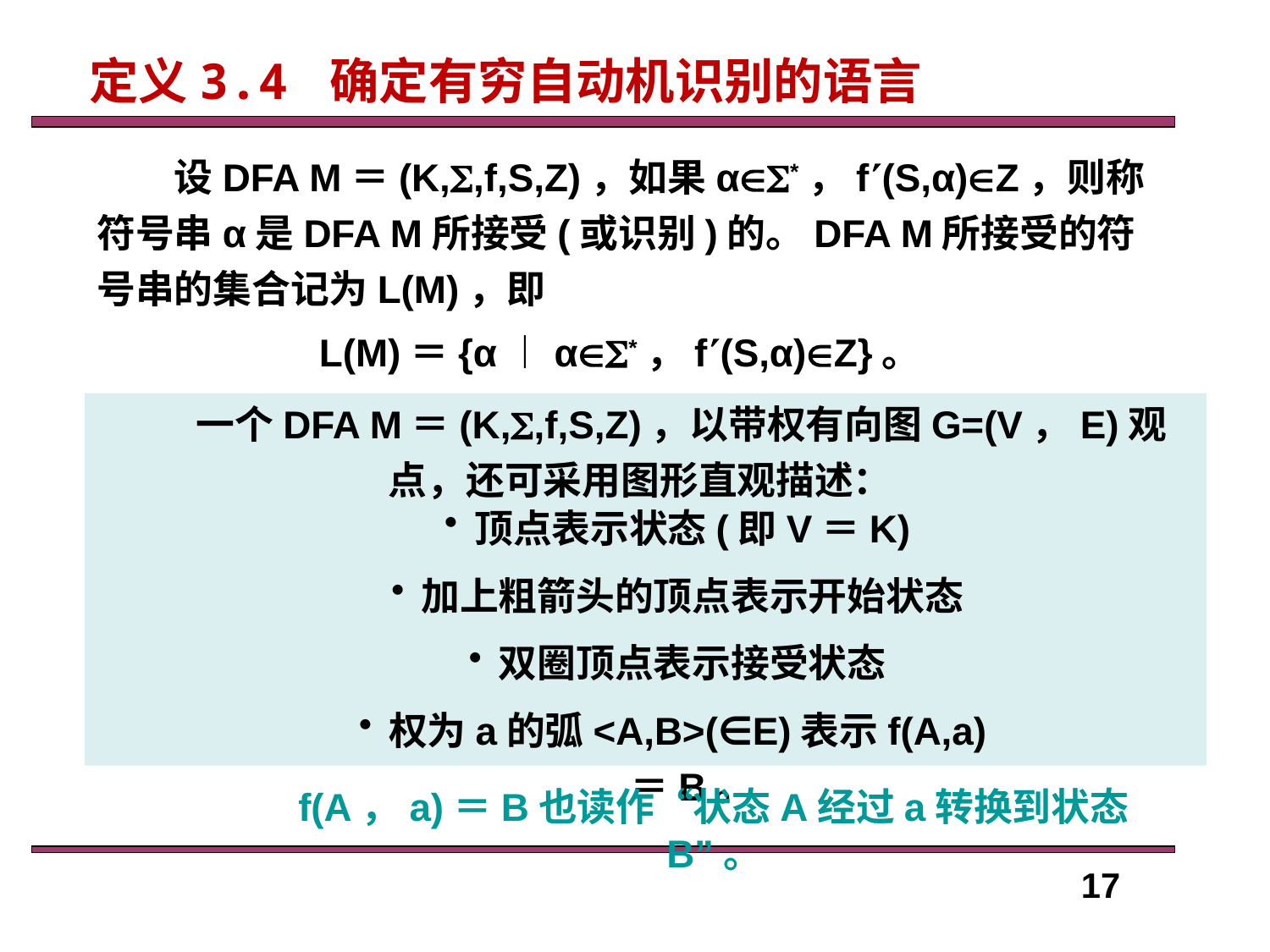

定义3.4 确定有穷自动机识别的语言
　　设DFA M＝(K,Σ,f,S,Z)，如果α∈Σ*，f′(S,α)∈Z，则称符号串α是DFA M所接受(或识别)的。DFA M所接受的符号串的集合记为L(M)，即
L(M)＝{α︱α∈Σ*，f′(S,α)∈Z}。
一个DFA M＝(K,Σ,f,S,Z)，以带权有向图G=(V，E)观点，还可采用图形直观描述：

顶点表示状态(即V＝K)
加上粗箭头的顶点表示开始状态
双圈顶点表示接受状态
权为a的弧<A,B>(∈E)表示f(A,a)＝B。
f(A，a)＝B也读作“状态A经过a转换到状态B”。
17